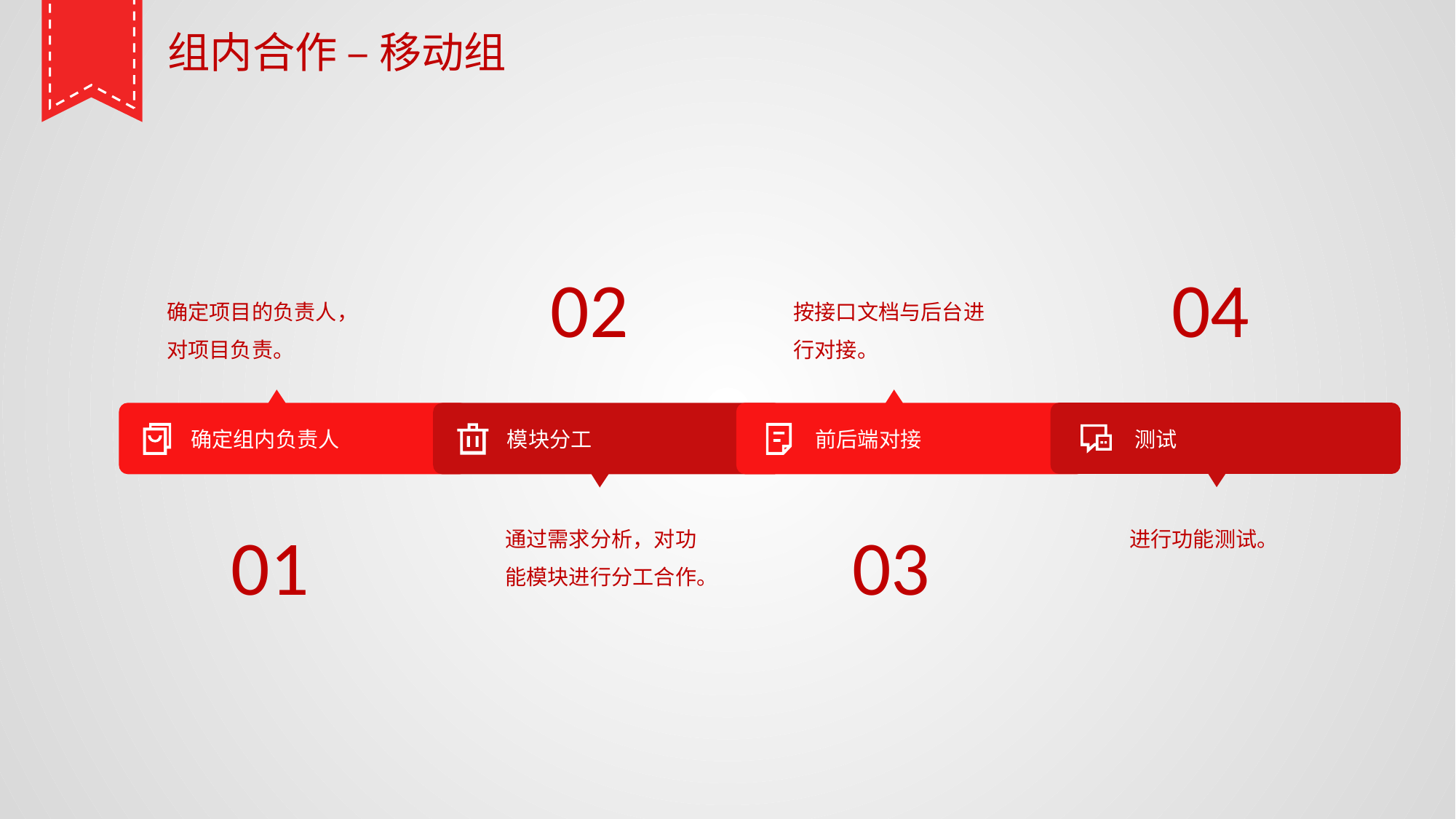

组内合作 – 移动组
02
04
确定项目的负责人，
对项目负责。
按接口文档与后台进行对接。

确定组内负责人
模块分工
前后端对接
测试

进行功能测试。
01
通过需求分析，对功能模块进行分工合作。
03